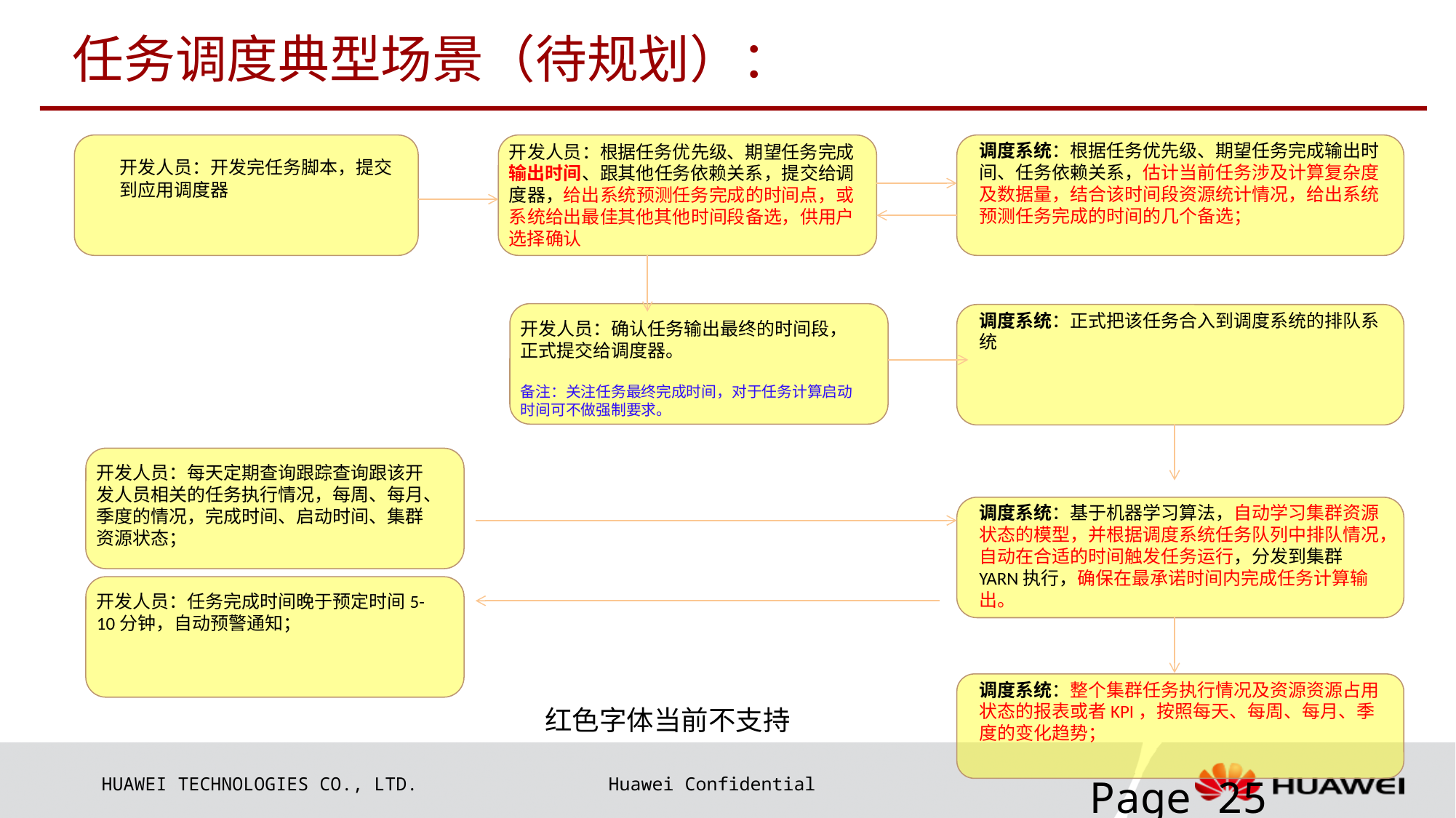

# 任务调度典型场景（待规划）：
调度系统：根据任务优先级、期望任务完成输出时间、任务依赖关系，估计当前任务涉及计算复杂度及数据量，结合该时间段资源统计情况，给出系统预测任务完成的时间的几个备选；

开发人员：根据任务优先级、期望任务完成输出时间、跟其他任务依赖关系，提交给调度器，给出系统预测任务完成的时间点，或系统给出最佳其他其他时间段备选，供用户选择确认
开发人员：开发完任务脚本，提交到应用调度器
调度系统：正式把该任务合入到调度系统的排队系统

开发人员：确认任务输出最终的时间段，正式提交给调度器。

备注：关注任务最终完成时间，对于任务计算启动时间可不做强制要求。

开发人员：每天定期查询跟踪查询跟该开发人员相关的任务执行情况，每周、每月、季度的情况，完成时间、启动时间、集群资源状态；
调度系统：基于机器学习算法，自动学习集群资源状态的模型，并根据调度系统任务队列中排队情况，自动在合适的时间触发任务运行，分发到集群YARN执行，确保在最承诺时间内完成任务计算输出。

开发人员：任务完成时间晚于预定时间5-10分钟，自动预警通知；
调度系统：整个集群任务执行情况及资源资源占用状态的报表或者KPI，按照每天、每周、每月、季度的变化趋势；

红色字体当前不支持
Page 25